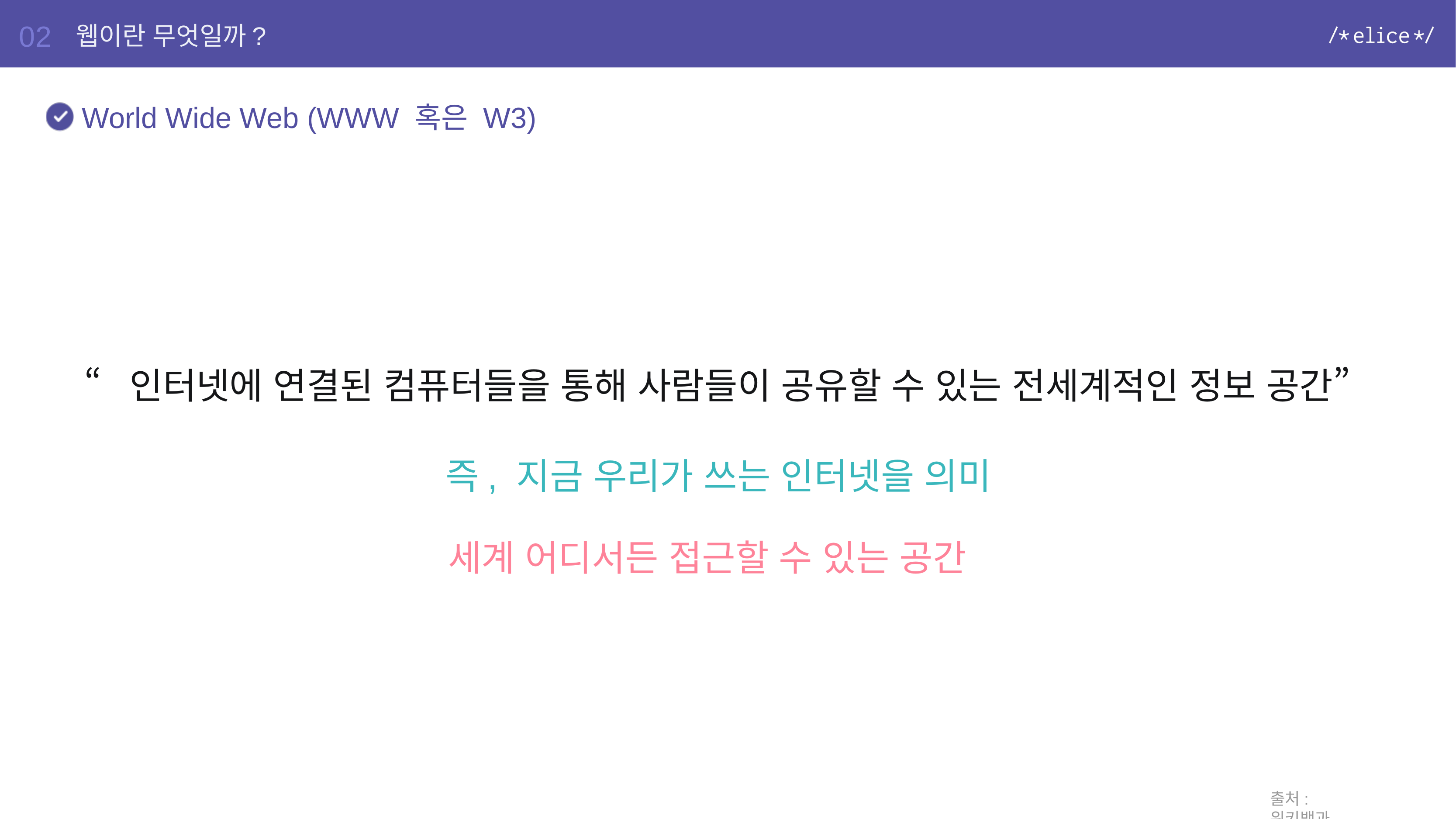

02
웹이란 무엇일까?
World Wide Web (WWW 혹은 W3)
“인터넷에 연결된 컴퓨터들을 통해 사람들이 공유할 수 있는 전세계적인 정보 공간”
즉, 지금 우리가 쓰는 인터넷을 의미
세계 어디서든 접근할 수 있는 공간
출처: 위키백과